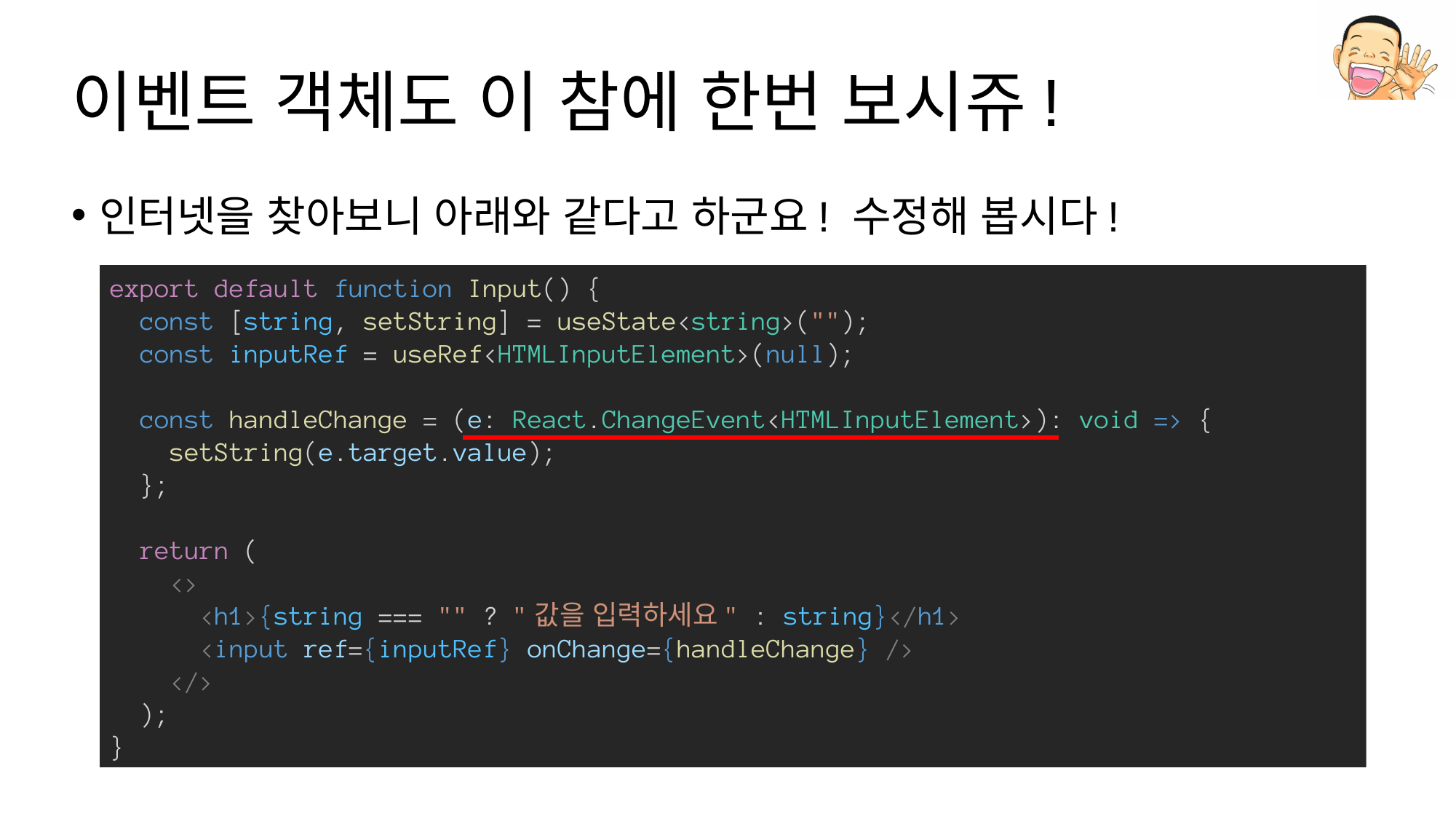

# 이벤트 객체도 이 참에 한번 보시쥬!
인터넷을 찾아보니 아래와 같다고 하군요! 수정해 봅시다!
export default function Input() {
  const [string, setString] = useState<string>("");
  const inputRef = useRef<HTMLInputElement>(null);
  const handleChange = (e: React.ChangeEvent<HTMLInputElement>): void => {
    setString(e.target.value);
  };
  return (
    <>
      <h1>{string === "" ? "값을 입력하세요" : string}</h1>
      <input ref={inputRef} onChange={handleChange} />
    </>
  );
}